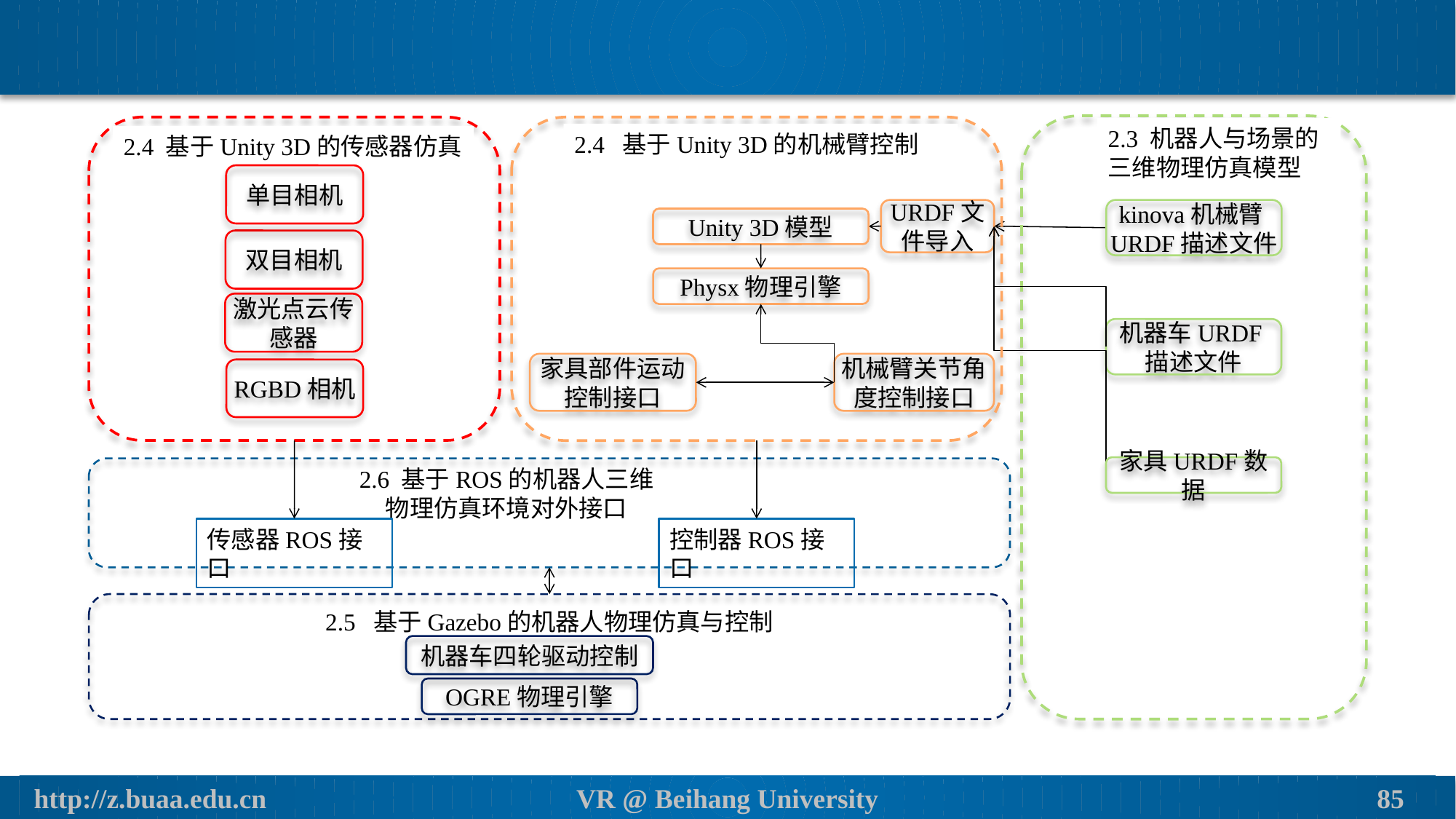

Physx物理引擎
家具部件运动控制接口
机械臂关节角度控制接口
2.6 基于ROS的机器人三维物理仿真环境对外接口
传感器ROS接口
控制器ROS接口

kinova机械臂URDF描述文件
双目相机
RGBD相机
家具URDF数据
2.3 机器人与场景的三维物理仿真模型
URDF文件导入
机器车URDF描述文件

2.4  基于Unity 3D的机械臂控制
激光点云传感器

2.5  基于Gazebo的机器人物理仿真与控制

Unity 3D模型
2.4 基于Unity 3D的传感器仿真
单目相机
机器车四轮驱动控制
OGRE物理引擎